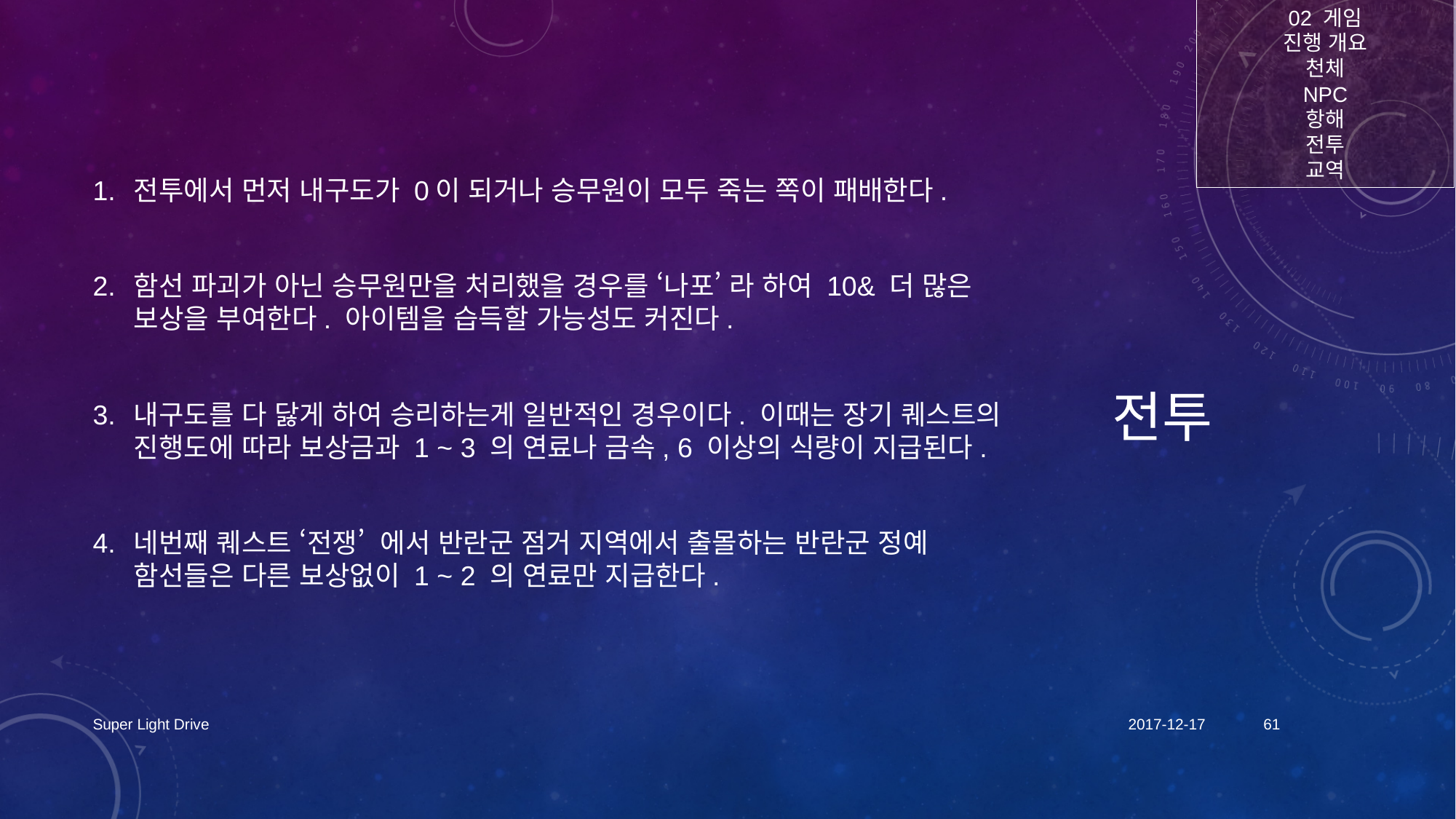

02 게임
진행 개요
천체
NPC
항해
전투
교역
# 전투
전투에서 먼저 내구도가 0이 되거나 승무원이 모두 죽는 쪽이 패배한다.

함선 파괴가 아닌 승무원만을 처리했을 경우를 ‘나포’ 라 하여 10& 더 많은 보상을 부여한다. 아이템을 습득할 가능성도 커진다.

내구도를 다 닳게 하여 승리하는게 일반적인 경우이다. 이때는 장기 퀘스트의 진행도에 따라 보상금과 1 ~ 3 의 연료나 금속, 6 이상의 식량이 지급된다.

네번째 퀘스트 ‘전쟁’  에서 반란군 점거 지역에서 출몰하는 반란군 정예 함선들은 다른 보상없이 1 ~ 2 의 연료만 지급한다.
Super Light Drive
2017-12-17
61